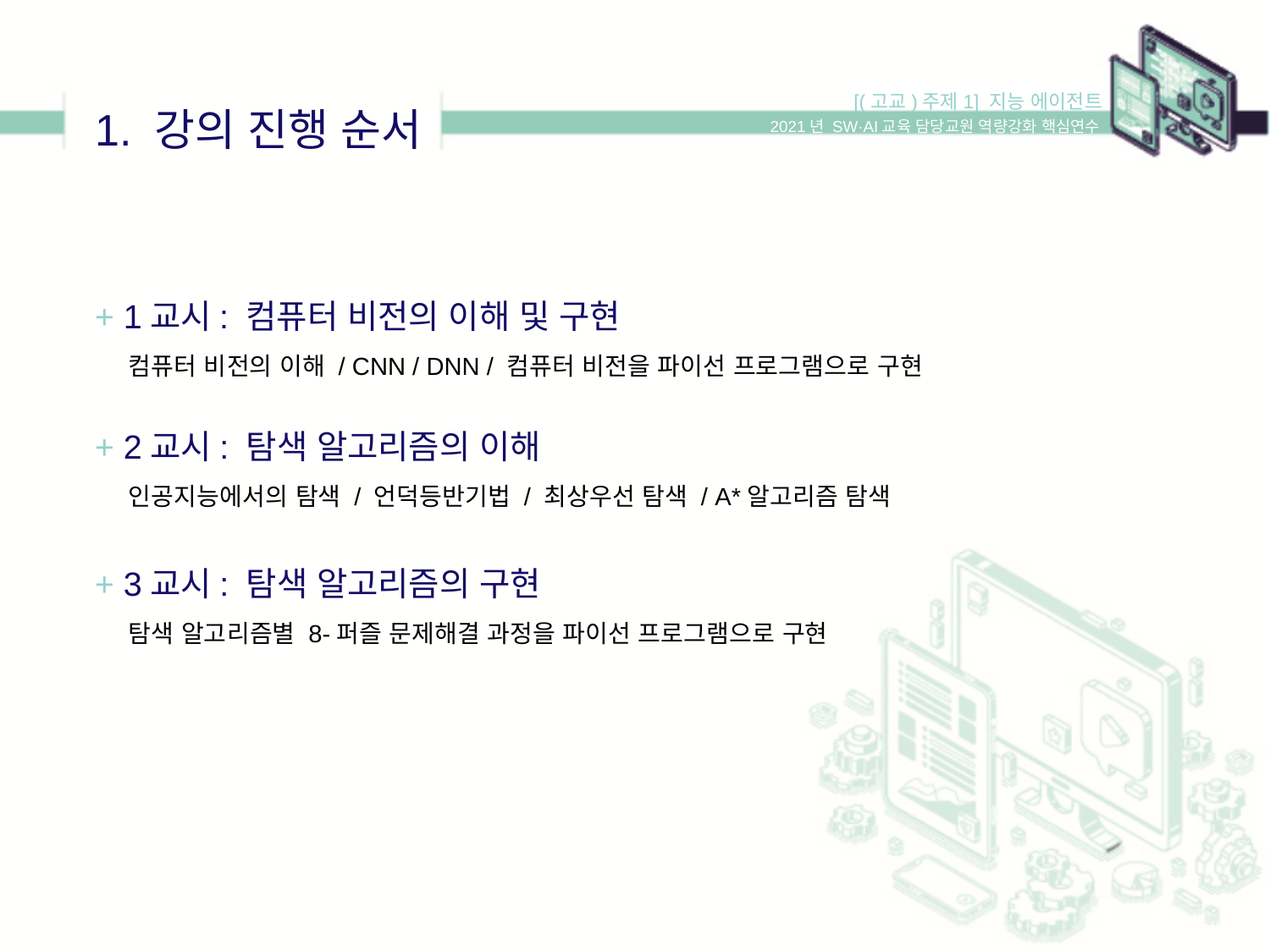

[(고교)주제1] 지능 에이전트
1. 강의 진행 순서
2021년 SW·AI교육 담당교원 역량강화 핵심연수
+ 1교시: 컴퓨터 비전의 이해 및 구현
    컴퓨터 비전의 이해 / CNN / DNN / 컴퓨터 비전을 파이선 프로그램으로 구현
+ 2교시: 탐색 알고리즘의 이해
    인공지능에서의 탐색 / 언덕등반기법 / 최상우선 탐색 / A*알고리즘 탐색
+ 3교시: 탐색 알고리즘의 구현
    탐색 알고리즘별 8-퍼즐 문제해결 과정을 파이선 프로그램으로 구현